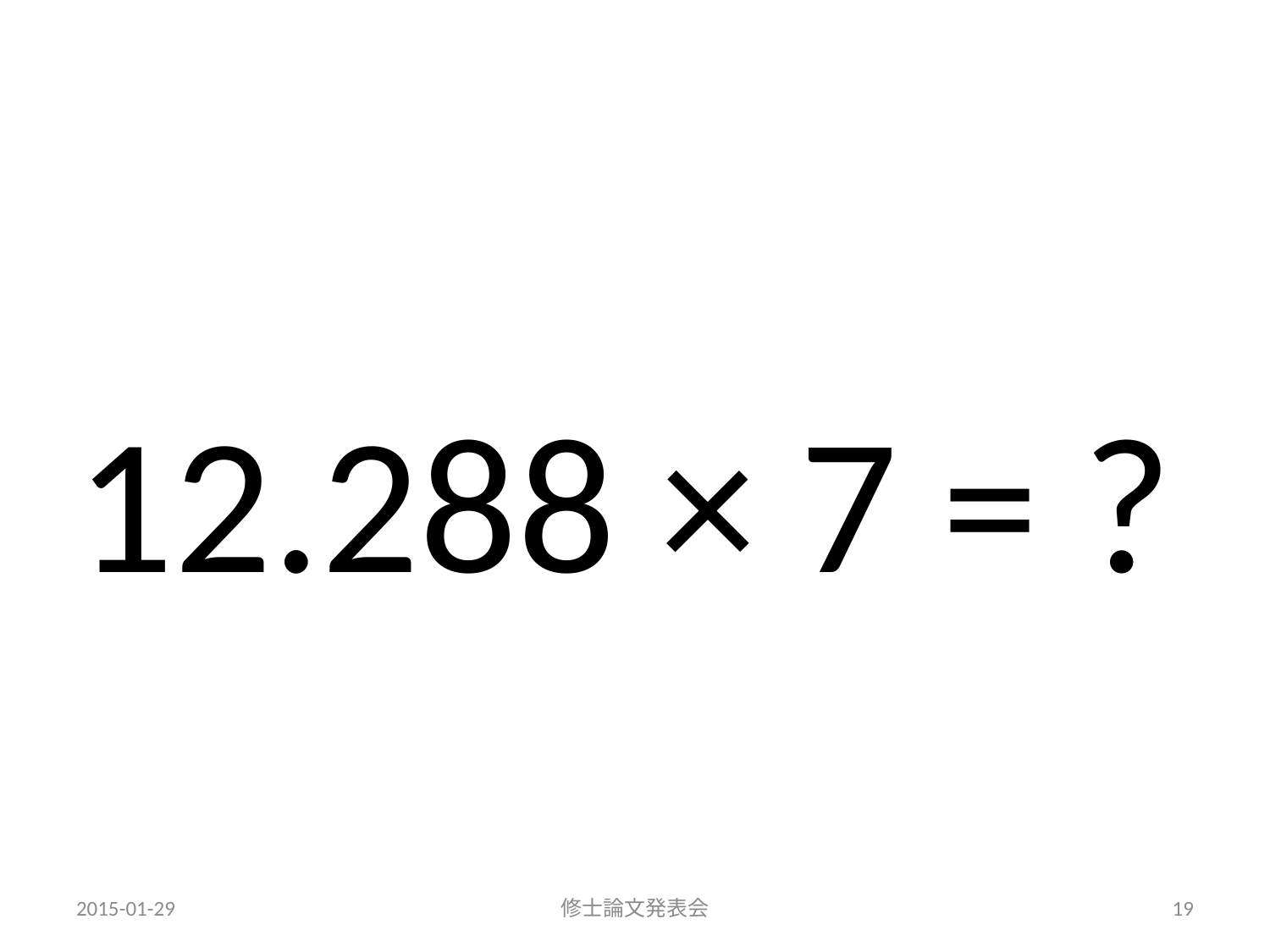

12.288 × 7 = ?
2015-01-29
修士論文発表会
19